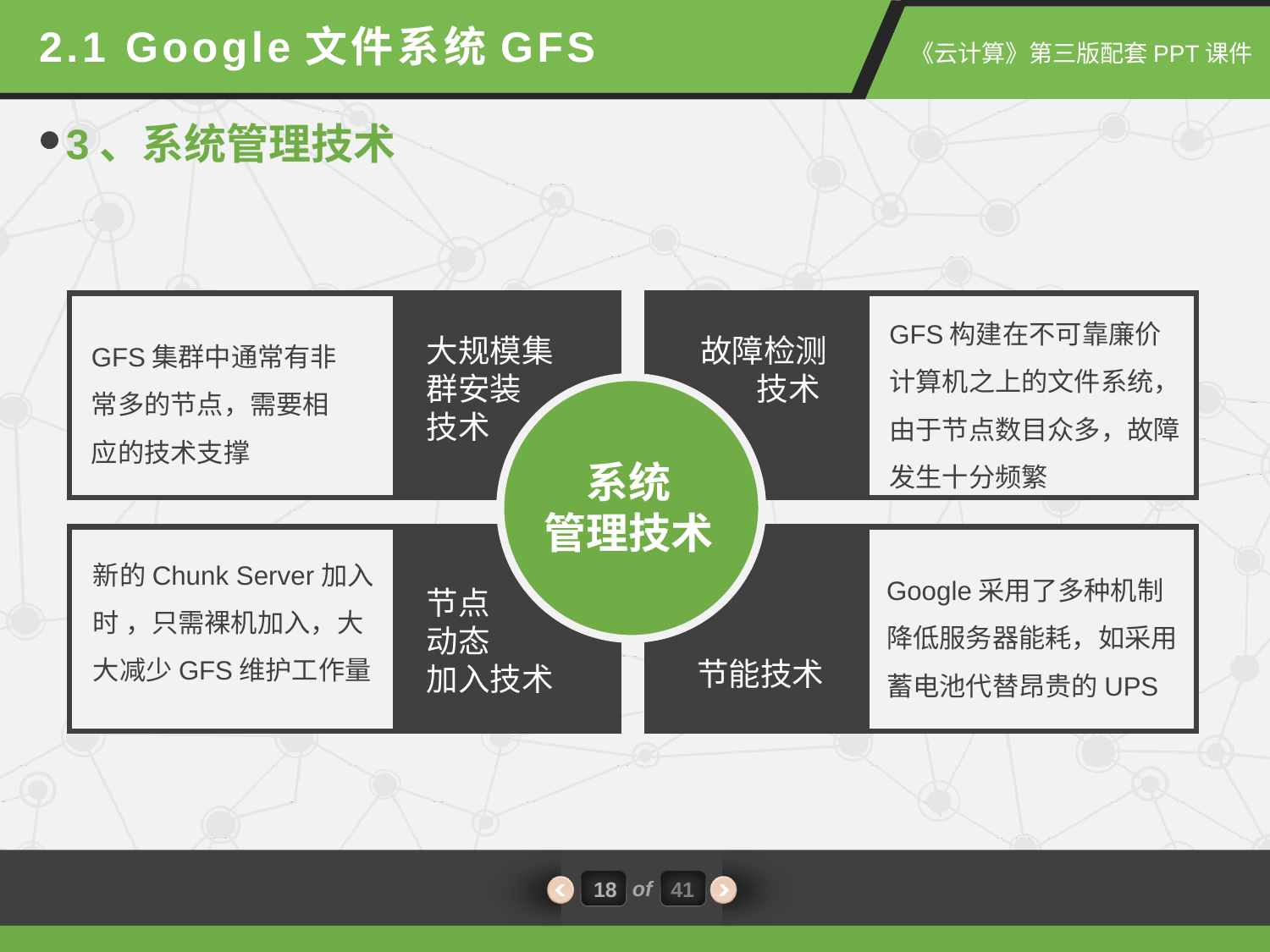

2.1 Google文件系统GFS
3、系统管理技术

GFS构建在不可靠廉价计算机之上的文件系统，由于节点数目众多，故障发生十分频繁
GFS集群中通常有非常多的节点，需要相应的技术支撑
大规模集群安装
技术
故障检测技术

系统
管理技术

新的Chunk Server加入时 ，只需裸机加入，大大减少GFS维护工作量
Google采用了多种机制降低服务器能耗，如采用蓄电池代替昂贵的UPS
节点
动态
加入技术
节能技术
18